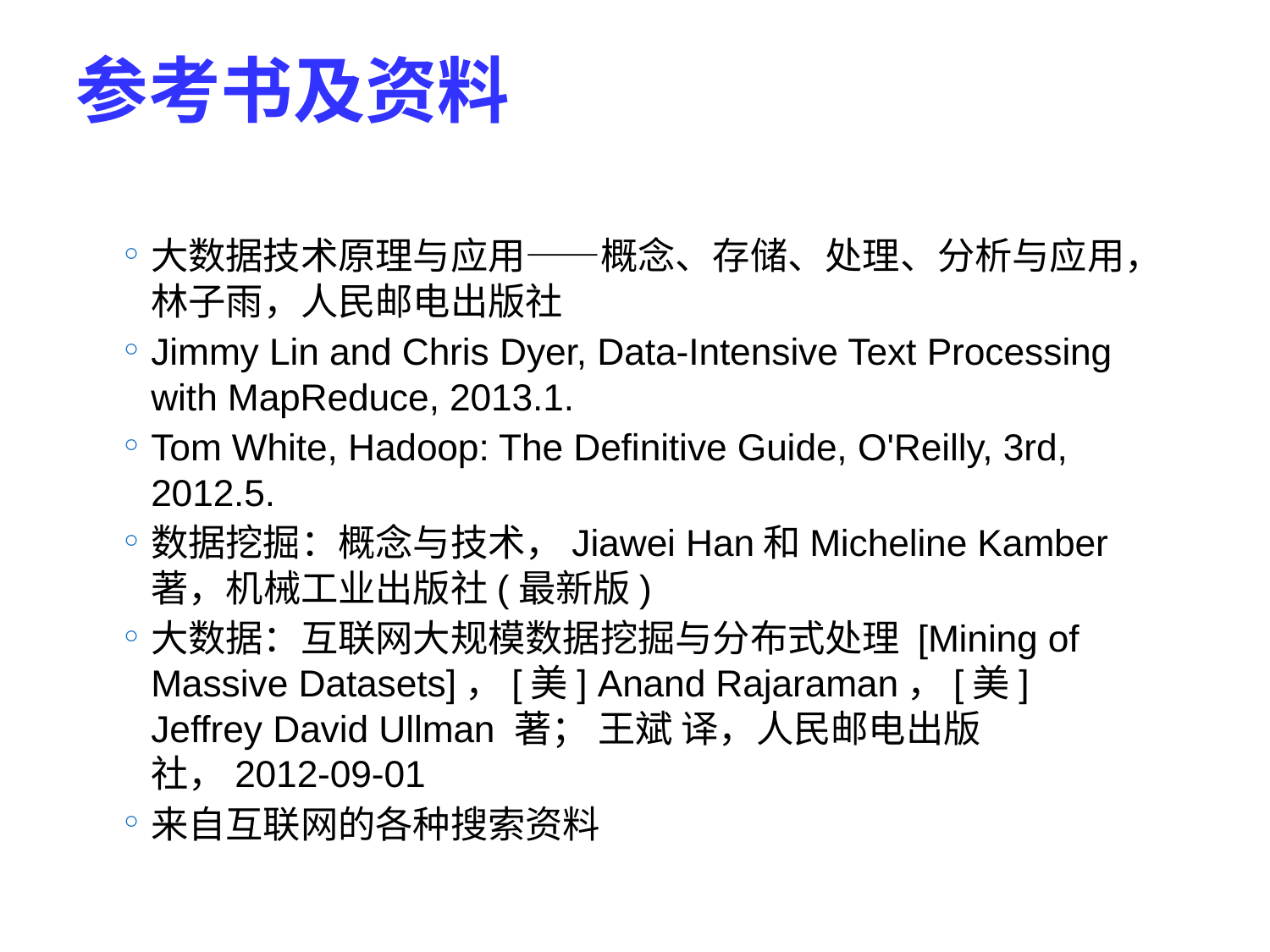

# 参考书及资料
大数据技术原理与应用——概念、存储、处理、分析与应用，林子雨，人民邮电出版社
Jimmy Lin and Chris Dyer, Data-Intensive Text Processing with MapReduce, 2013.1.
Tom White, Hadoop: The Definitive Guide, O'Reilly, 3rd, 2012.5.
数据挖掘：概念与技术，Jiawei Han和Micheline Kamber 著，机械工业出版社(最新版)
大数据：互联网大规模数据挖掘与分布式处理 [Mining of Massive Datasets]，[美] Anand Rajaraman，[美] Jeffrey David Ullman 著； 王斌 译，人民邮电出版社，2012-09-01
来自互联网的各种搜索资料
2019/12/2
15